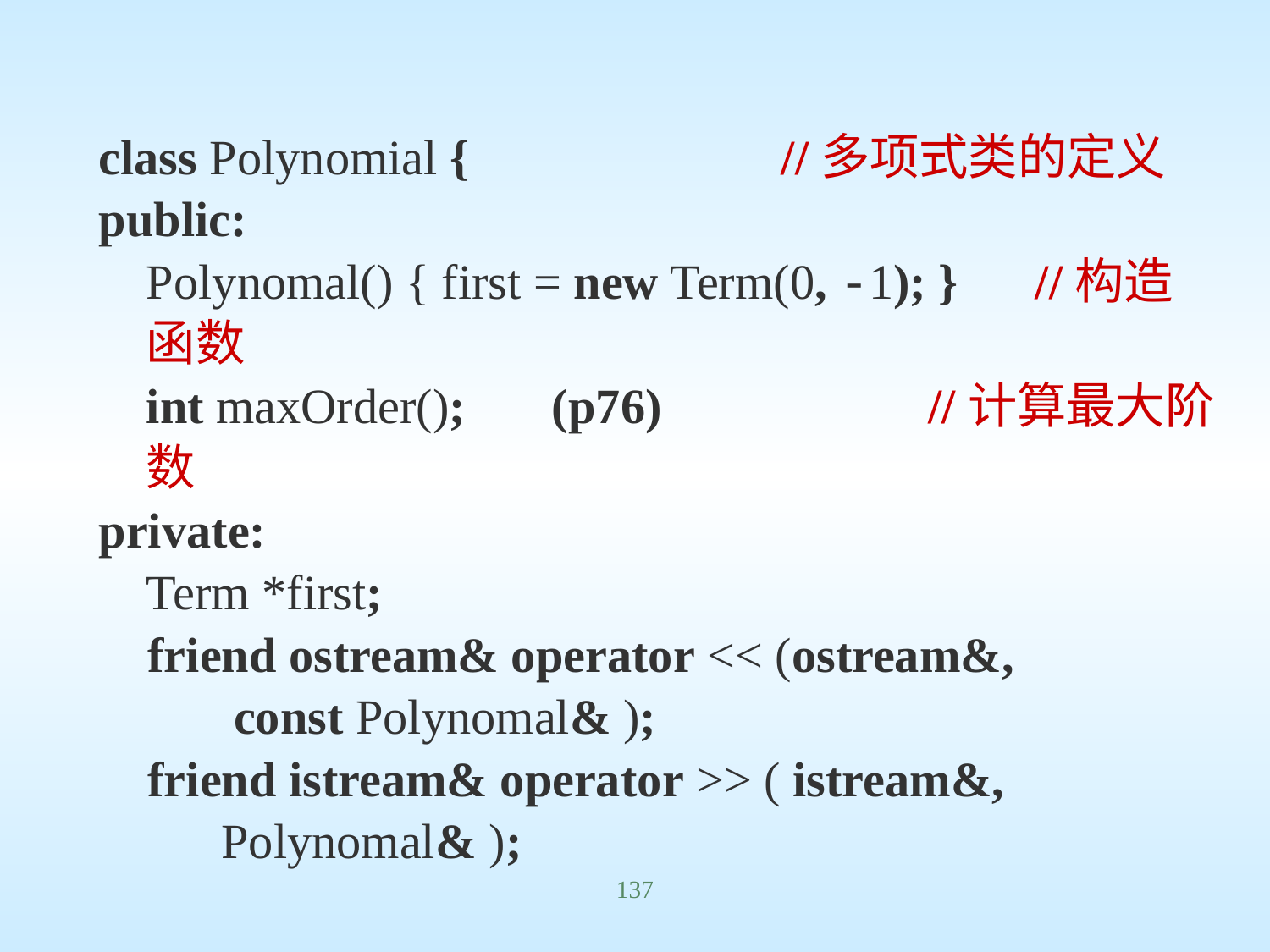

class Polynomial {			//多项式类的定义
public:
	Polynomal() { first = new Term(0, -1); }	//构造函数
	int maxOrder();	  (p76)	            //计算最大阶数
private:
	Term *first;
    friend ostream& operator << (ostream&,
           const Polynomal& );
    friend istream& operator >> ( istream&,
          Polynomal& );
137